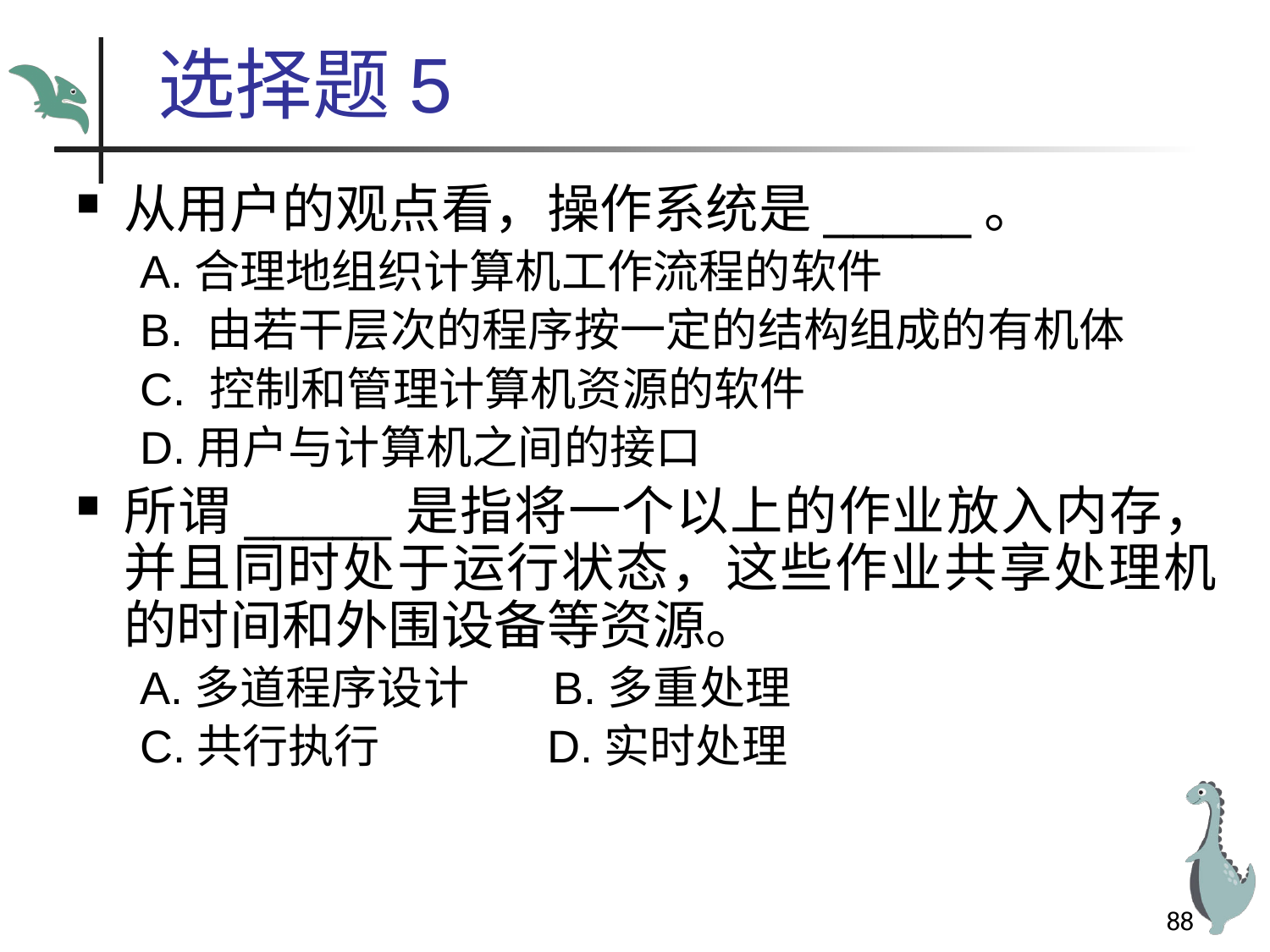

# 选择题5
从用户的观点看，操作系统是_____。
A.合理地组织计算机工作流程的软件
B. 由若干层次的程序按一定的结构组成的有机体
C. 控制和管理计算机资源的软件
D.用户与计算机之间的接口
所谓_____是指将一个以上的作业放入内存，并且同时处于运行状态，这些作业共享处理机的时间和外围设备等资源。
A.多道程序设计       B.多重处理
C.共行执行               D.实时处理
88